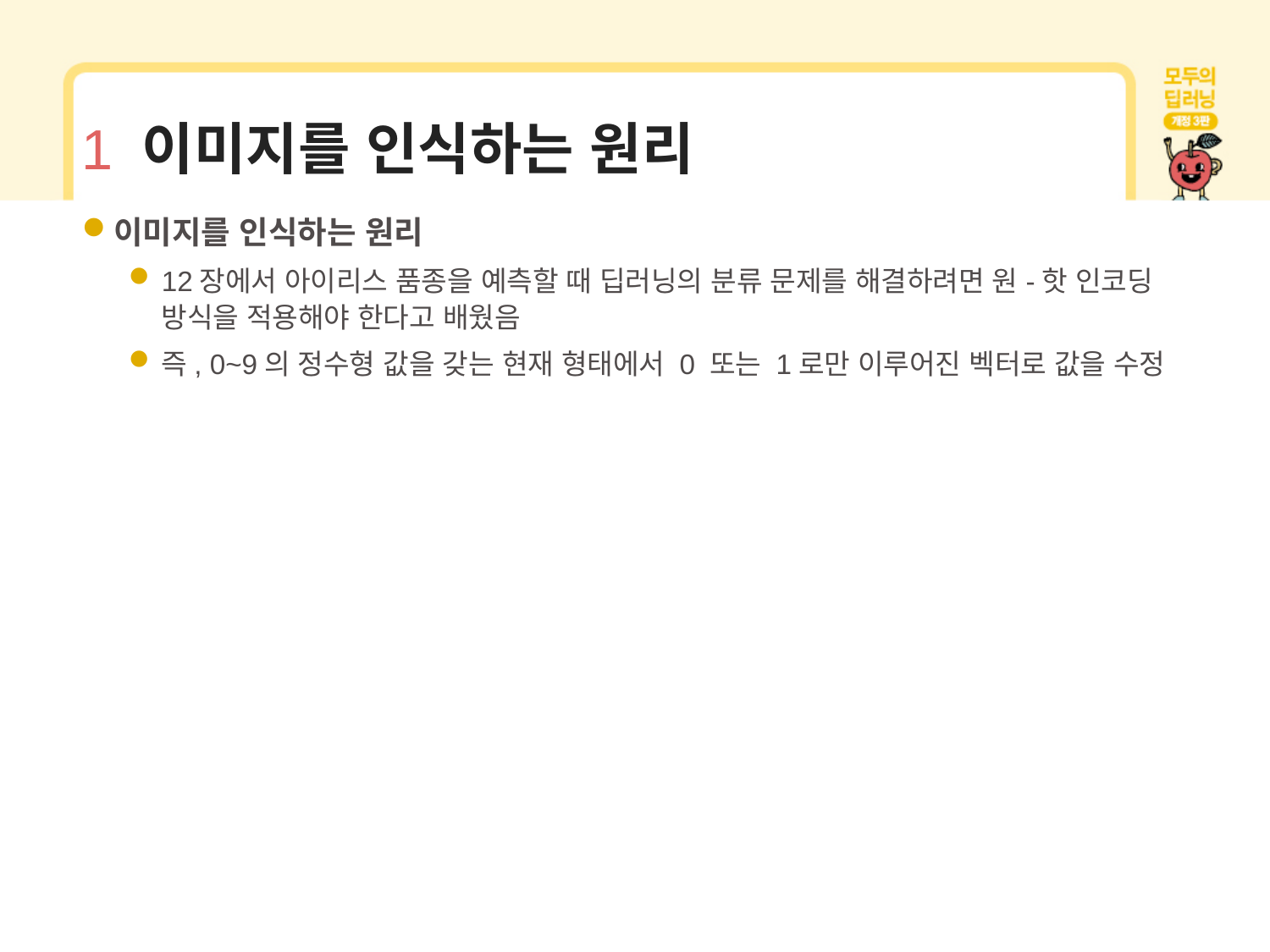

# 1 이미지를 인식하는 원리
이미지를 인식하는 원리
12장에서 아이리스 품종을 예측할 때 딥러닝의 분류 문제를 해결하려면 원-핫 인코딩 방식을 적용해야 한다고 배웠음
즉, 0~9의 정수형 값을 갖는 현재 형태에서 0 또는 1로만 이루어진 벡터로 값을 수정